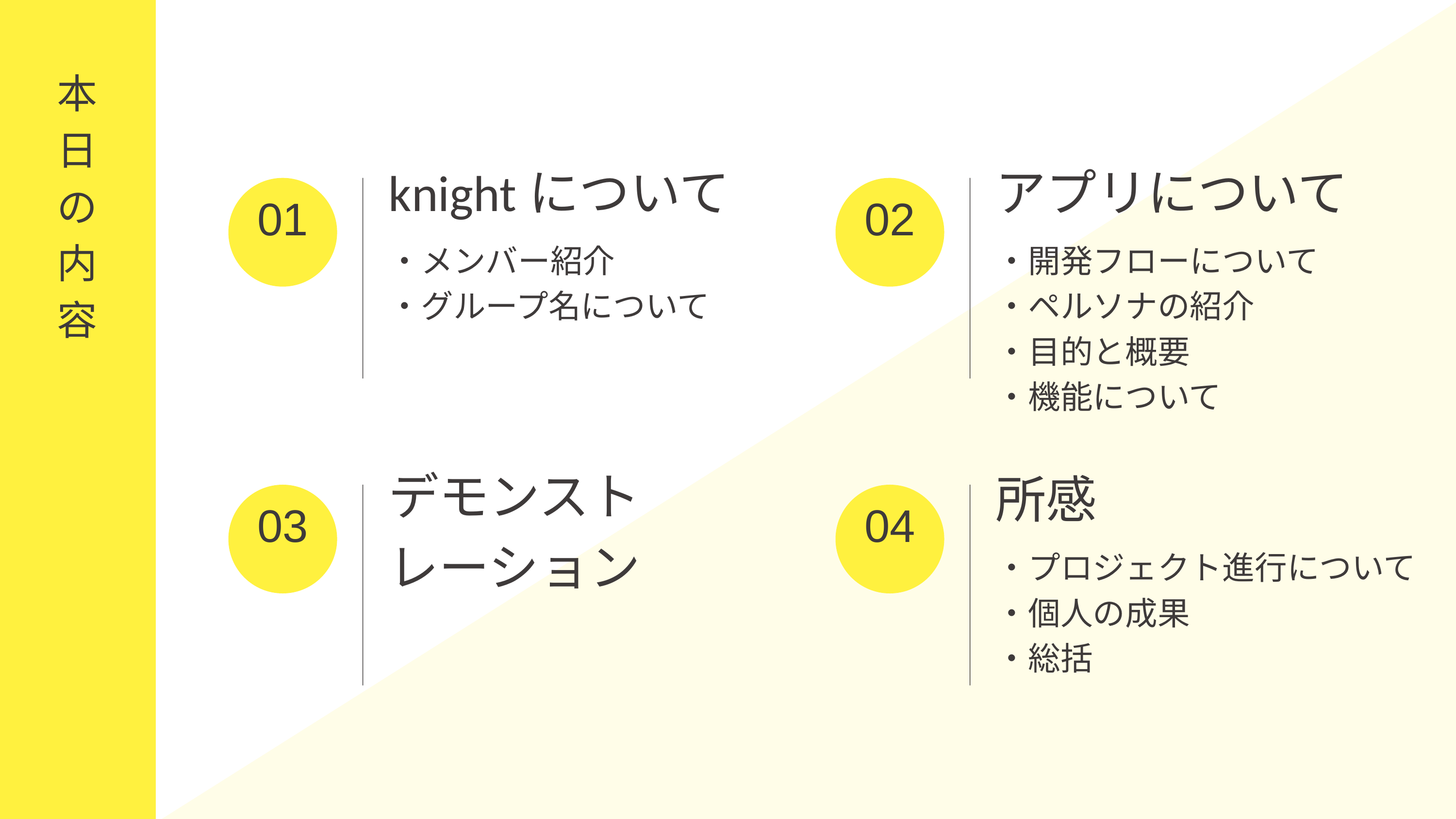

本日の内容
knightについて
アプリについて

01
02
・メンバー紹介
・グループ名について
・開発フローについて
・ペルソナの紹介
・目的と概要
・機能について

デモンスト
レーション
所感

03
04
・プロジェクト進行について
・個人の成果
・総括